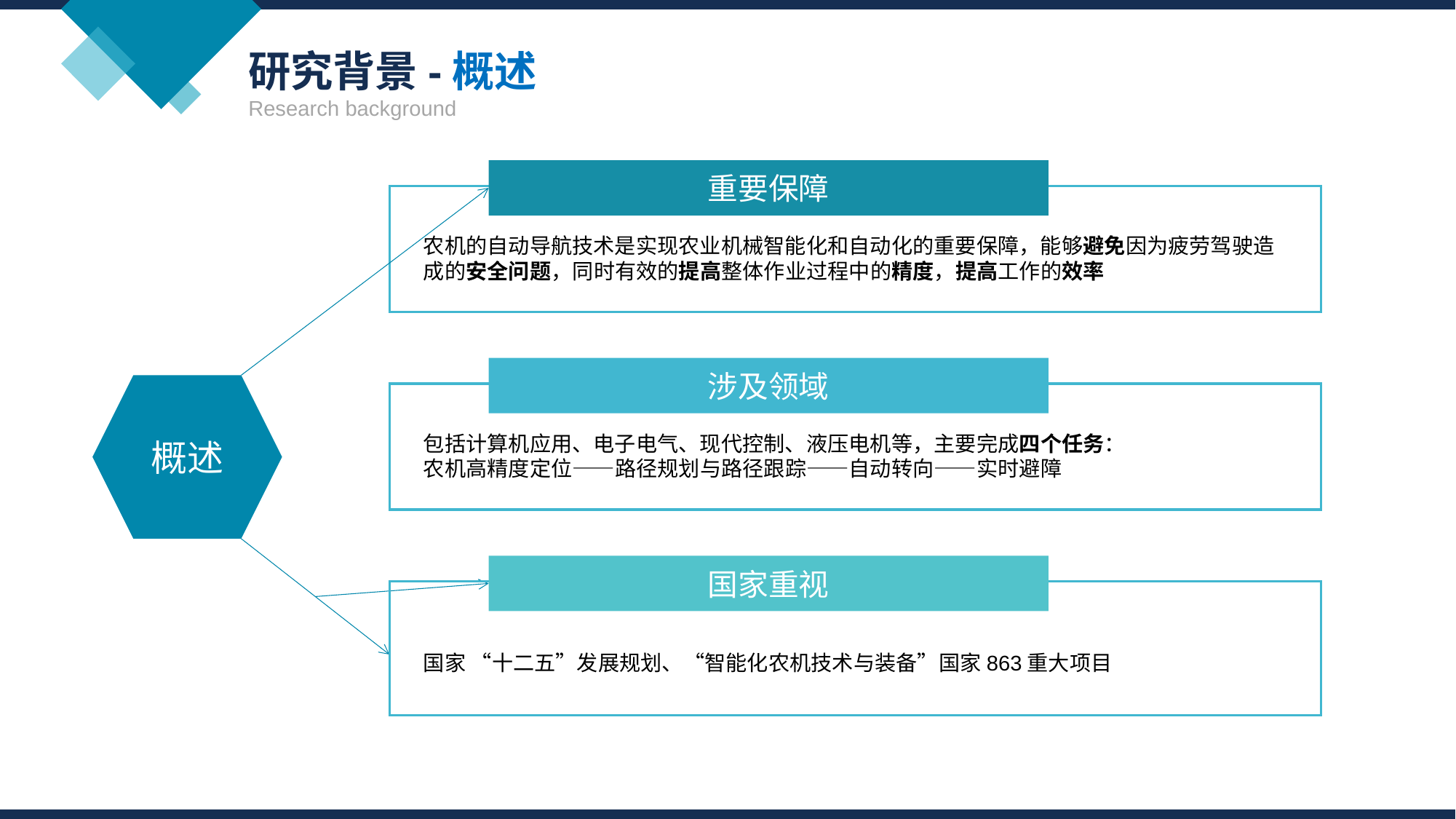

研究背景-概述
Research background
重要保障

农机的自动导航技术是实现农业机械智能化和自动化的重要保障，能够避免因为疲劳驾驶造成的安全问题，同时有效的提高整体作业过程中的精度，提高工作的效率
涉及领域
概述

包括计算机应用、电子电气、现代控制、液压电机等，主要完成四个任务：
农机高精度定位——路径规划与路径跟踪——自动转向——实时避障
国家重视

国家 “十二五”发展规划、“智能化农机技术与装备”国家863重大项目